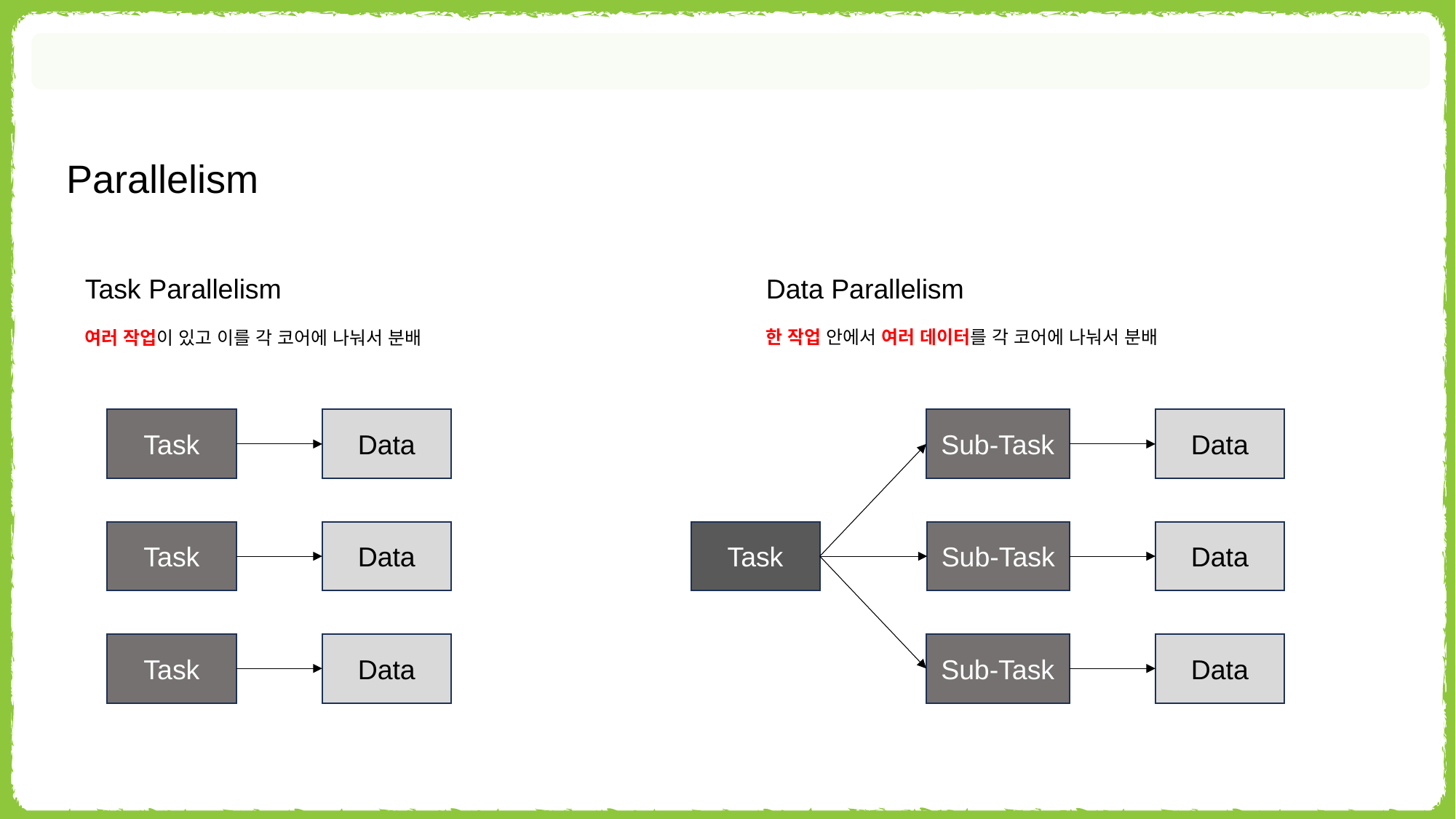

Parallelism
Data Parallelism

한 작업 안에서 여러 데이터를 각 코어에 나눠서 분배

Task Parallelism

여러 작업이 있고 이를 각 코어에 나눠서 분배

Task
Data
Sub-Task
Data
Task
Task
Data
Sub-Task
Data
Task
Data
Sub-Task
Data